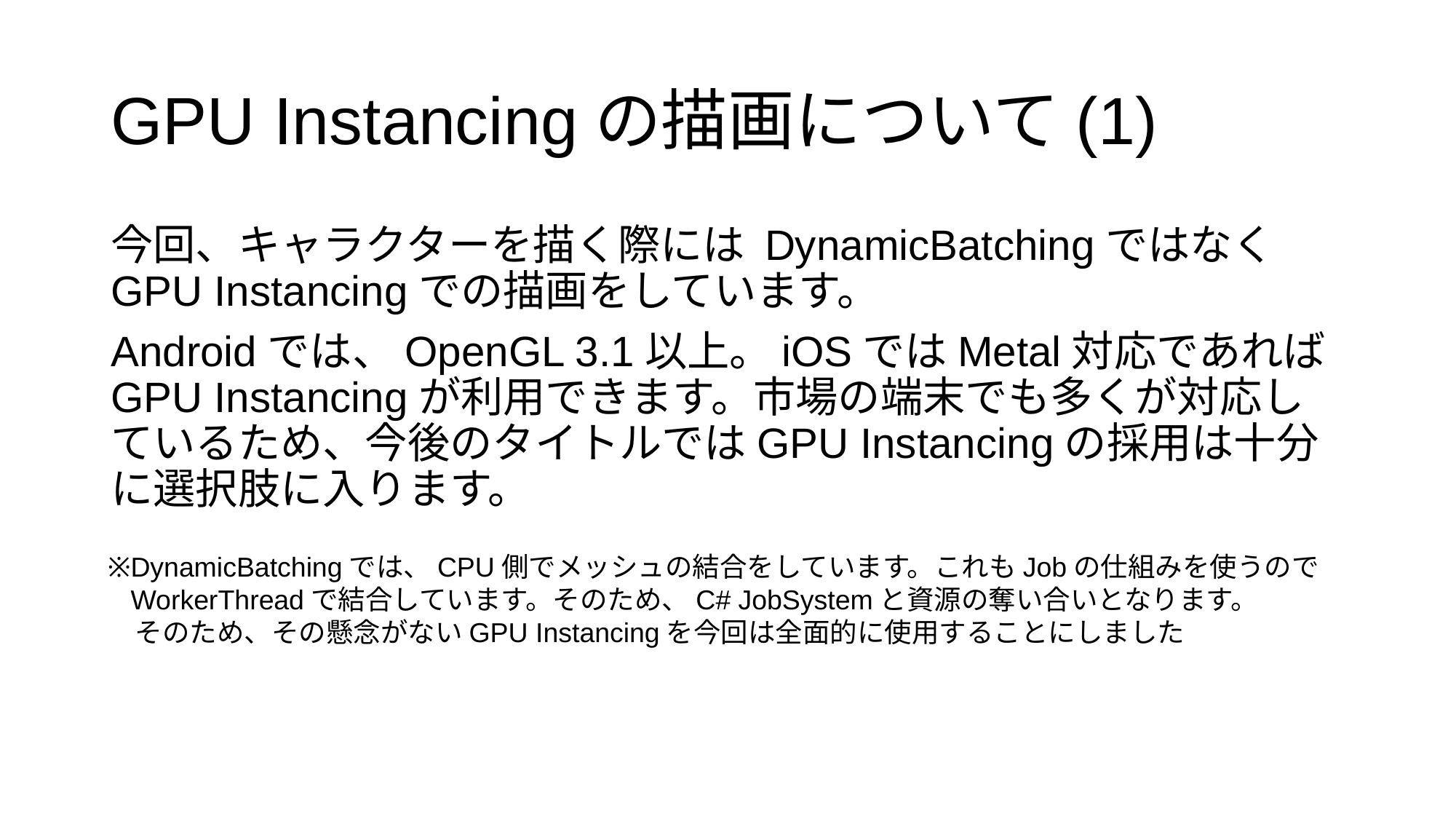

# GPU Instancingの描画について(1)
今回、キャラクターを描く際には DynamicBatchingではなくGPU Instancingでの描画をしています。
Androidでは、OpenGL 3.1以上。iOSではMetal対応であればGPU Instancingが利用できます。市場の端末でも多くが対応しているため、今後のタイトルではGPU Instancingの採用は十分に選択肢に入ります。
※DynamicBatchingでは、CPU側でメッシュの結合をしています。これもJobの仕組みを使うので
   WorkerThreadで結合しています。そのため、C# JobSystemと資源の奪い合いとなります。
　そのため、その懸念がないGPU Instancingを今回は全面的に使用することにしました